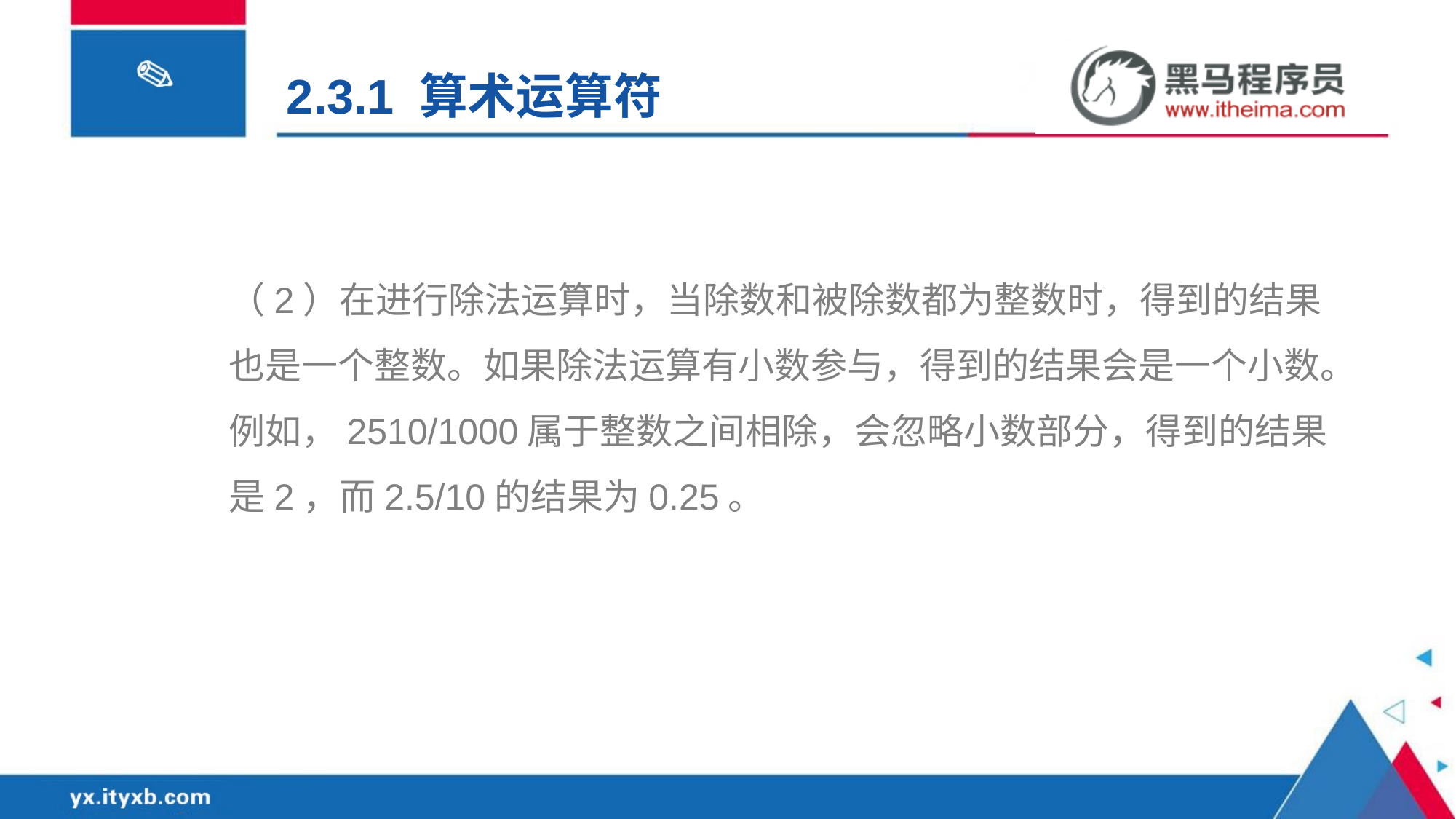

2.3.1 算术运算符

（2）在进行除法运算时，当除数和被除数都为整数时，得到的结果也是一个整数。如果除法运算有小数参与，得到的结果会是一个小数。例如，2510/1000属于整数之间相除，会忽略小数部分，得到的结果是2，而2.5/10的结果为0.25。